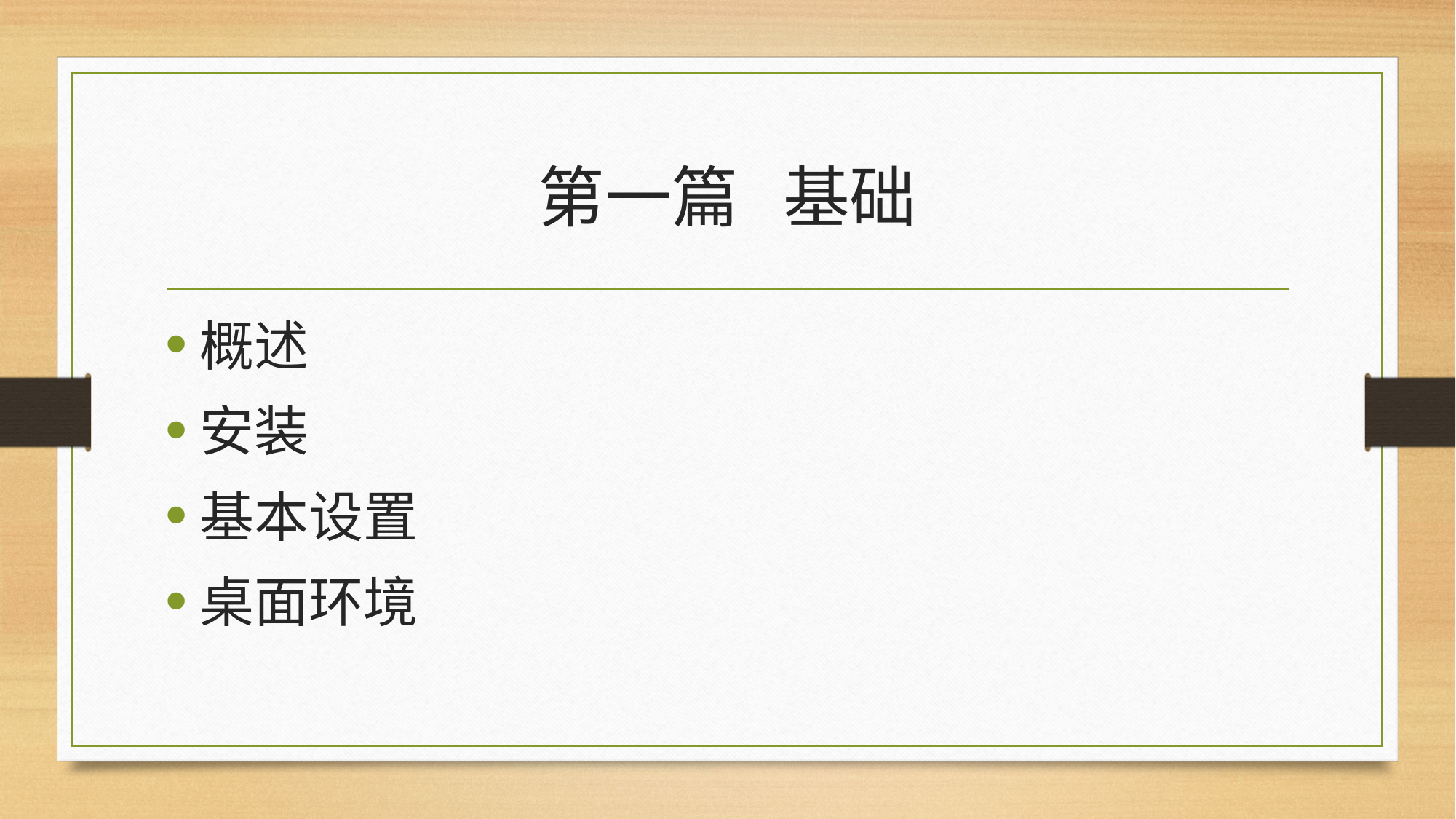

# 第一篇   基础
概述
安装
基本设置
桌面环境